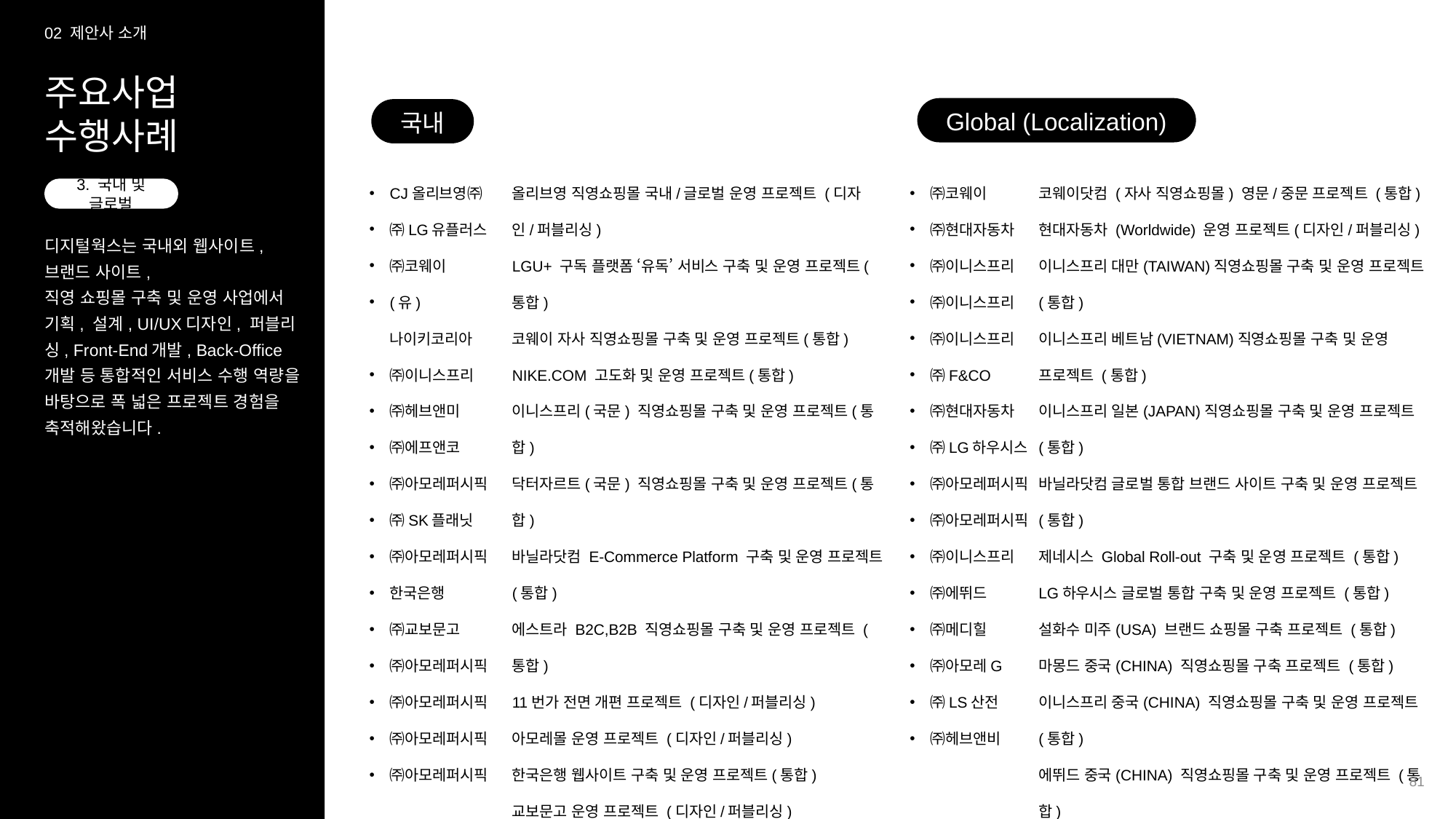

02 제안사 소개
주요사업
수행사례

Global (Localization)

국내
CJ올리브영㈜
㈜LG유플러스
㈜코웨이
(유)나이키코리아
㈜이니스프리
㈜헤브앤미
㈜에프앤코
㈜아모레퍼시픽
㈜SK플래닛
㈜아모레퍼시픽
한국은행
㈜교보문고
㈜아모레퍼시픽
㈜아모레퍼시픽
㈜아모레퍼시픽
㈜아모레퍼시픽
올리브영 직영쇼핑몰 국내/글로벌 운영 프로젝트 (디자인/퍼블리싱)
LGU+ 구독 플랫폼 ‘유독’ 서비스 구축 및 운영 프로젝트(통합)
코웨이 자사 직영쇼핑몰 구축 및 운영 프로젝트(통합)
NIKE.COM 고도화 및 운영 프로젝트(통합)
이니스프리(국문) 직영쇼핑몰 구축 및 운영 프로젝트(통합)
닥터자르트(국문) 직영쇼핑몰 구축 및 운영 프로젝트(통합)
바닐라닷컴 E-Commerce Platform 구축 및 운영 프로젝트(통합)
에스트라 B2C,B2B 직영쇼핑몰 구축 및 운영 프로젝트 (통합)
11번가 전면 개편 프로젝트 (디자인/퍼블리싱)
아모레몰 운영 프로젝트 (디자인/퍼블리싱)
한국은행 웹사이트 구축 및 운영 프로젝트(통합)
교보문고 운영 프로젝트 (디자인/퍼블리싱)
아리따움 직영쇼핑몰 구축 및 운영 프로젝트(통합)
라네즈 직영쇼핑몰 구축 프로젝트(통합)
마몽드 직영쇼핑몰 구축 프로젝트(통합)
리리코스 마린 직영쇼핑몰 구축 프로젝트(통합)
㈜코웨이
㈜현대자동차
㈜이니스프리
㈜이니스프리
㈜이니스프리
㈜F&CO
㈜현대자동차
㈜LG하우시스
㈜아모레퍼시픽
㈜아모레퍼시픽
㈜이니스프리
㈜에뛰드
㈜메디힐
㈜아모레G
㈜LS산전
㈜헤브앤비
코웨이닷컴 (자사 직영쇼핑몰) 영문/중문 프로젝트 (통합)
현대자동차 (Worldwide) 운영 프로젝트(디자인/퍼블리싱)
이니스프리 대만(TAIWAN)직영쇼핑몰 구축 및 운영 프로젝트 (통합)
이니스프리 베트남(VIETNAM)직영쇼핑몰 구축 및 운영 프로젝트 (통합)
이니스프리 일본(JAPAN)직영쇼핑몰 구축 및 운영 프로젝트 (통합)
바닐라닷컴 글로벌 통합 브랜드 사이트 구축 및 운영 프로젝트 (통합)
제네시스 Global Roll-out 구축 및 운영 프로젝트 (통합)
LG하우시스 글로벌 통합 구축 및 운영 프로젝트 (통합)
설화수 미주(USA) 브랜드 쇼핑몰 구축 프로젝트 (통합)
마몽드 중국(CHINA) 직영쇼핑몰 구축 프로젝트 (통합)
이니스프리 중국(CHINA) 직영쇼핑몰 구축 및 운영 프로젝트 (통합)
에뛰드 중국(CHINA) 직영쇼핑몰 구축 및 운영 프로젝트 (통합)
메디힐 미주(USA) 브랜드 사이트 구축 프로젝트 (통합)
아모레퍼시픽 그룹 Global Roll-out 구축 및 운영 프로젝트 (통합)
LS산전 Global Roll-out 구축 및 운영 프로젝트 (통합)
닥터자르트 미주(USA) 브랜드 사이트 구축 프로젝트 (통합)

3. 국내 및 글로벌
디지털웍스는 국내외 웹사이트, 브랜드 사이트,
직영 쇼핑몰 구축 및 운영 사업에서
기획, 설계, UI/UX디자인, 퍼블리싱, Front-End개발, Back-Office 개발 등 통합적인 서비스 수행 역량을 바탕으로 폭 넓은 프로젝트 경험을 축적해왔습니다.
81